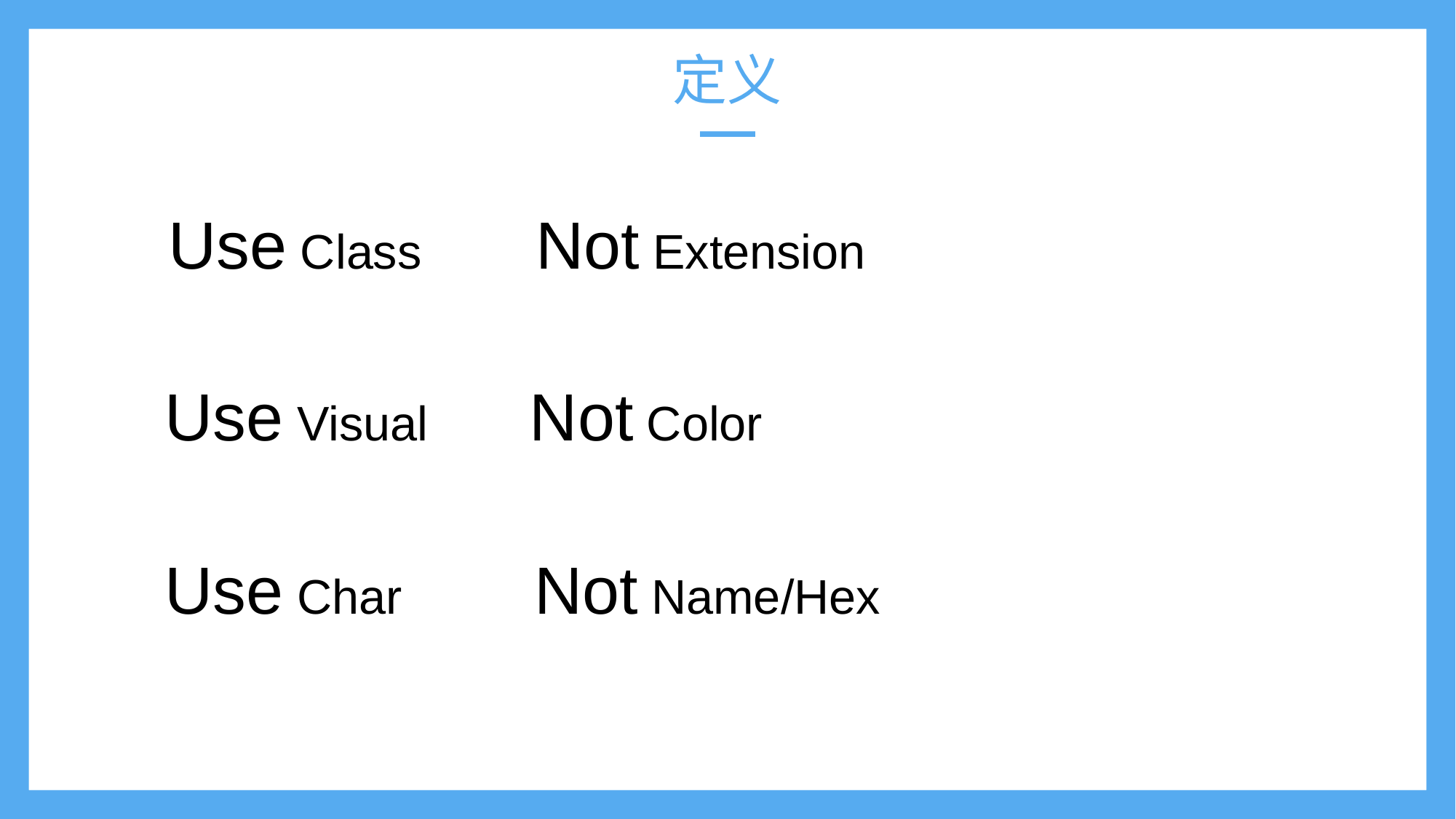

# 定义
Use Class
Not Extension
Use Visual
Not Color
Use Char
Not Name/Hex